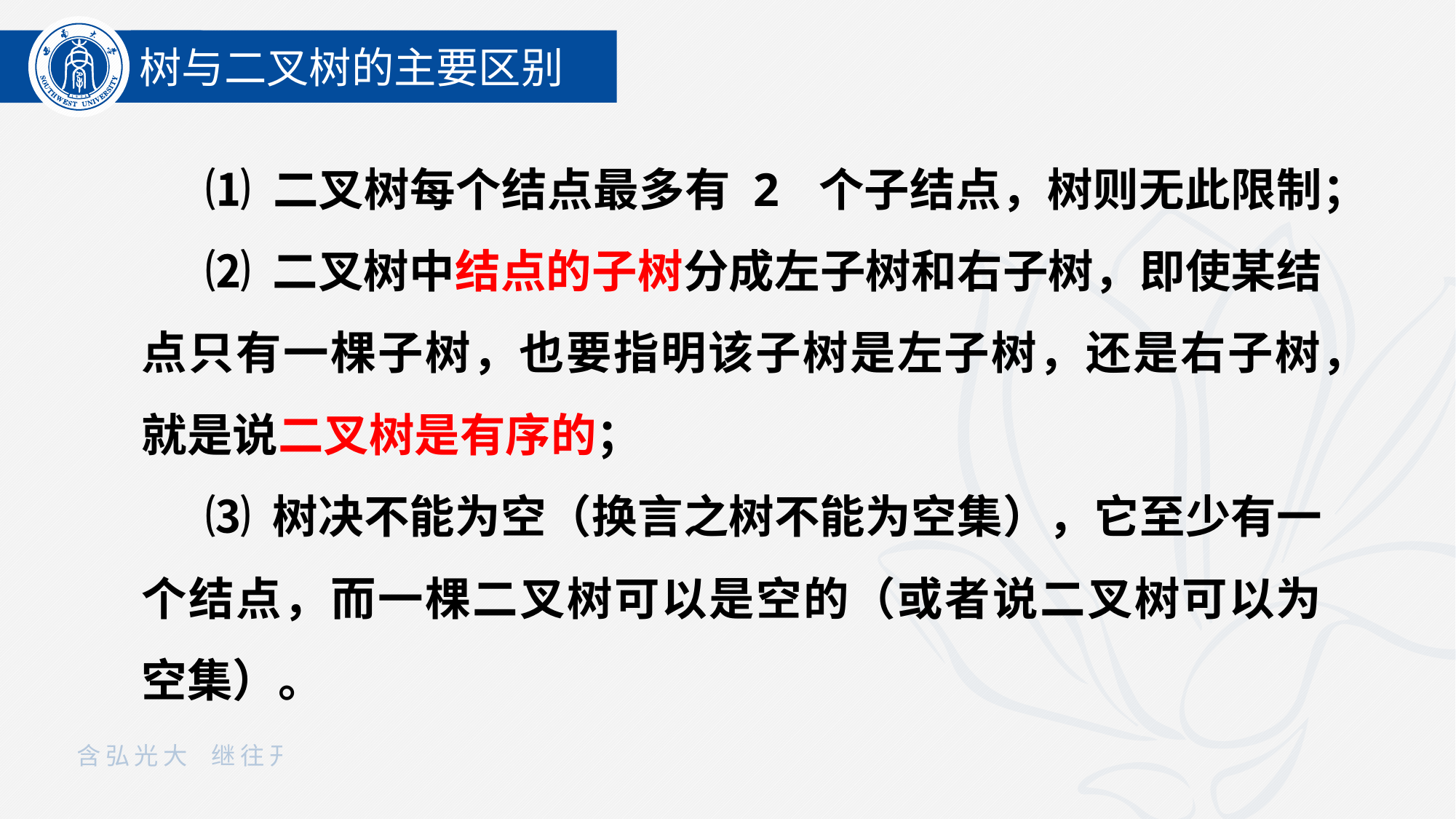

树与二叉树的主要区别
⑴ 二叉树每个结点最多有 2 个子结点，树则无此限制；
⑵ 二叉树中结点的子树分成左子树和右子树，即使某结点只有一棵子树，也要指明该子树是左子树，还是右子树，就是说二叉树是有序的；
⑶ 树决不能为空（换言之树不能为空集），它至少有一个结点，而一棵二叉树可以是空的（或者说二叉树可以为空集）。